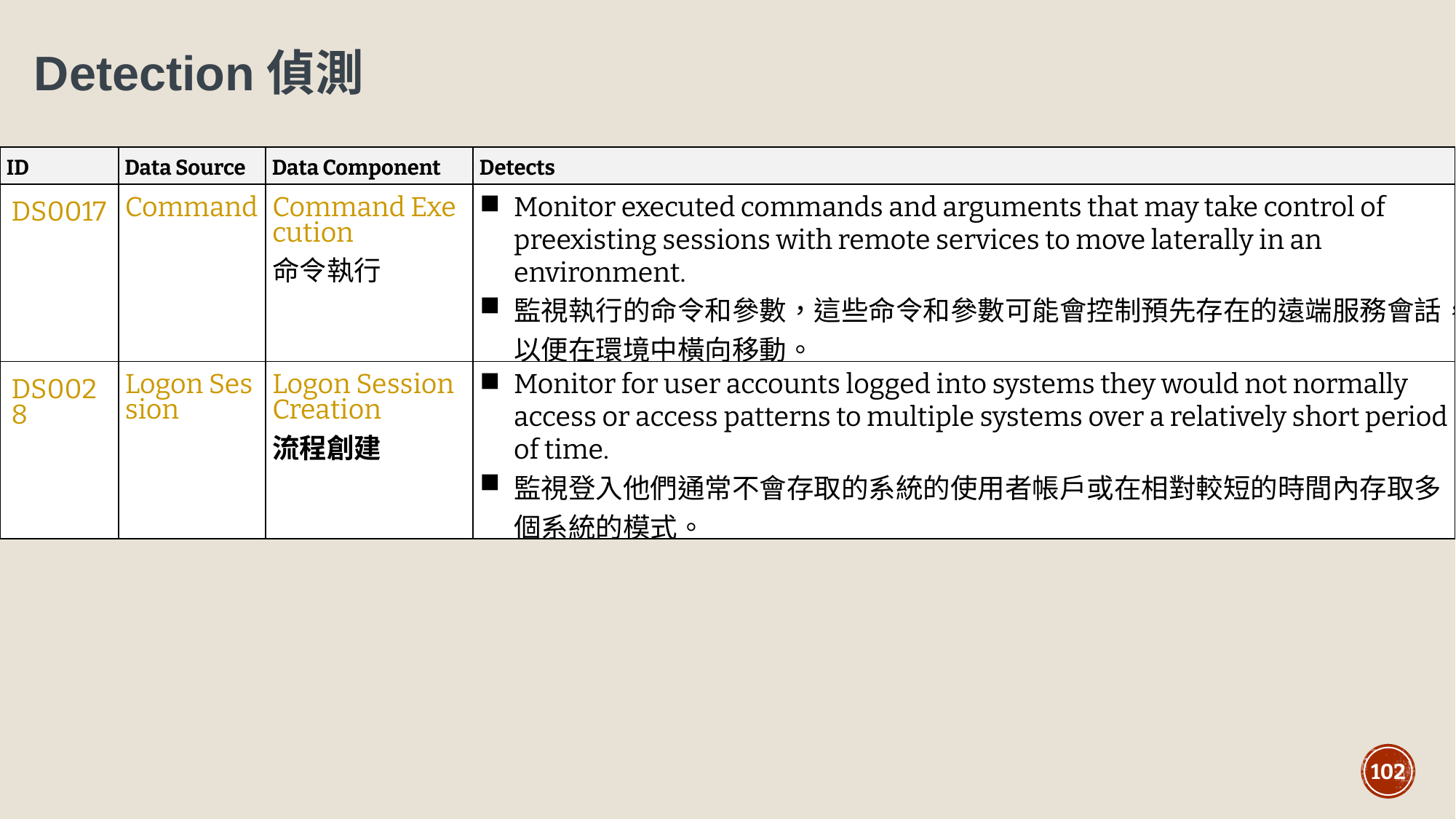

Detection偵測
| ID | Data Source | Data Component | Detects |
| --- | --- | --- | --- |
| DS0017 | Command | Command Execution 命令執行 | Monitor executed commands and arguments that may take control of preexisting sessions with remote services to move laterally in an environment. 監視執行的命令和參數，這些命令和參數可能會控制預先存在的遠端服務會話，以便在環境中橫向移動。 |
| DS0028 | Logon Session | Logon Session Creation 流程創建 | Monitor for user accounts logged into systems they would not normally access or access patterns to multiple systems over a relatively short period of time. 監視登入他們通常不會存取的系統的使用者帳戶或在相對較短的時間內存取多個系統的模式。 |
102